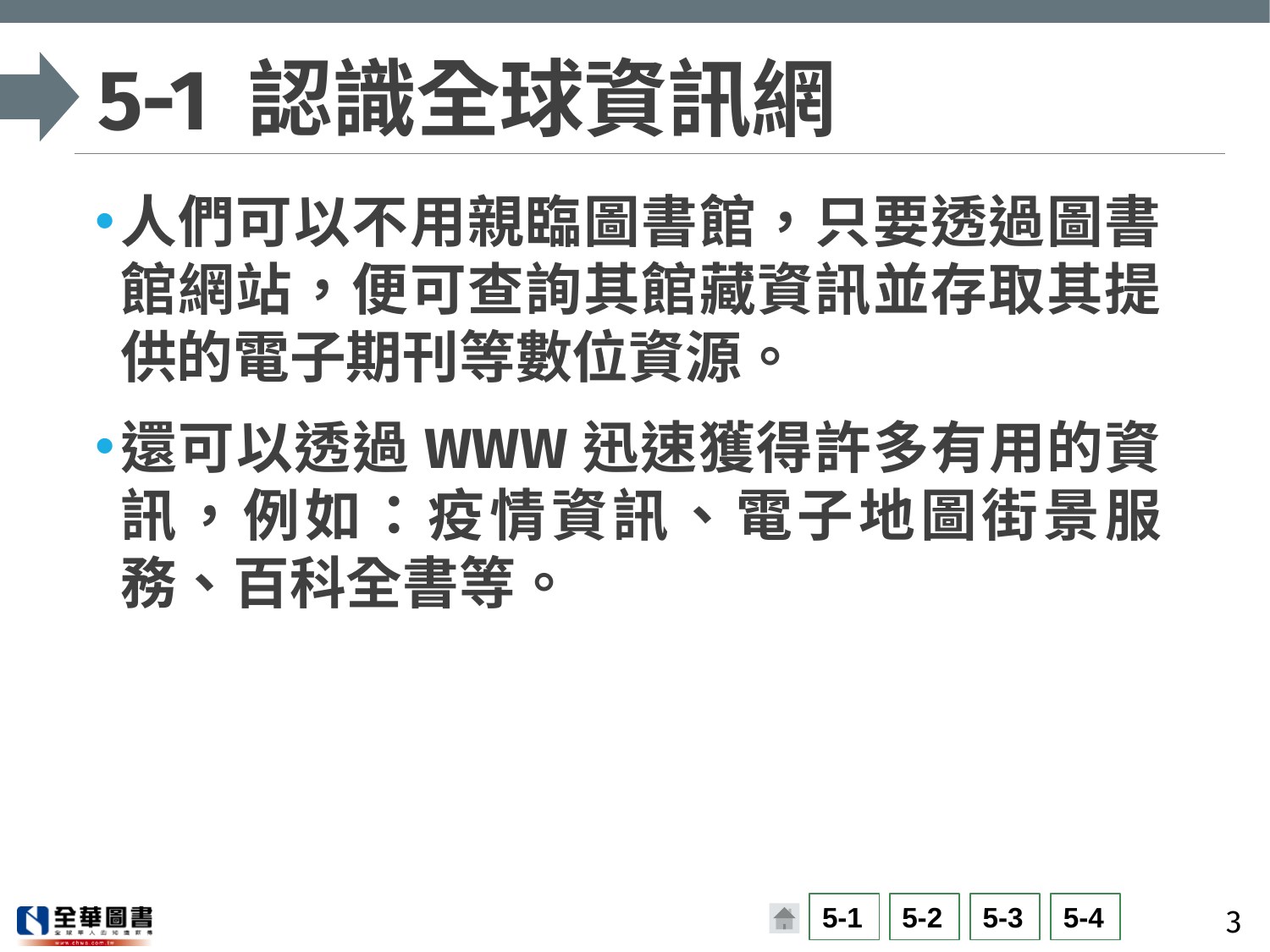

# 5-1 認識全球資訊網
人們可以不用親臨圖書館，只要透過圖書館網站，便可查詢其館藏資訊並存取其提供的電子期刊等數位資源。
還可以透過WWW迅速獲得許多有用的資訊，例如：疫情資訊、電子地圖街景服務、百科全書等。
3